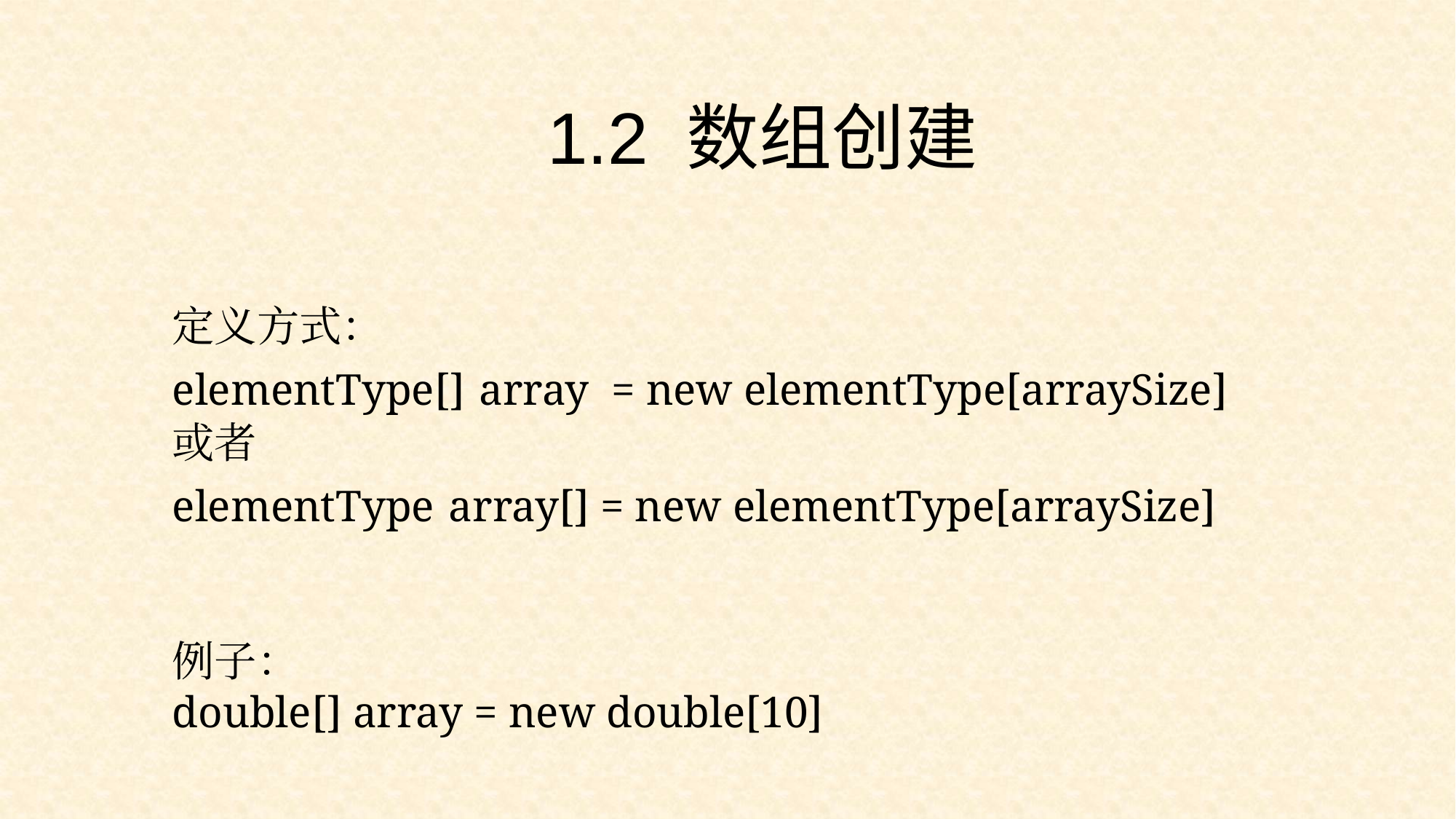

1.2 数组创建
定义方式：
elementType[] array  = new elementType[arraySize]
或者
elementType array[] = new elementType[arraySize]

例子：
double[] array = new double[10]